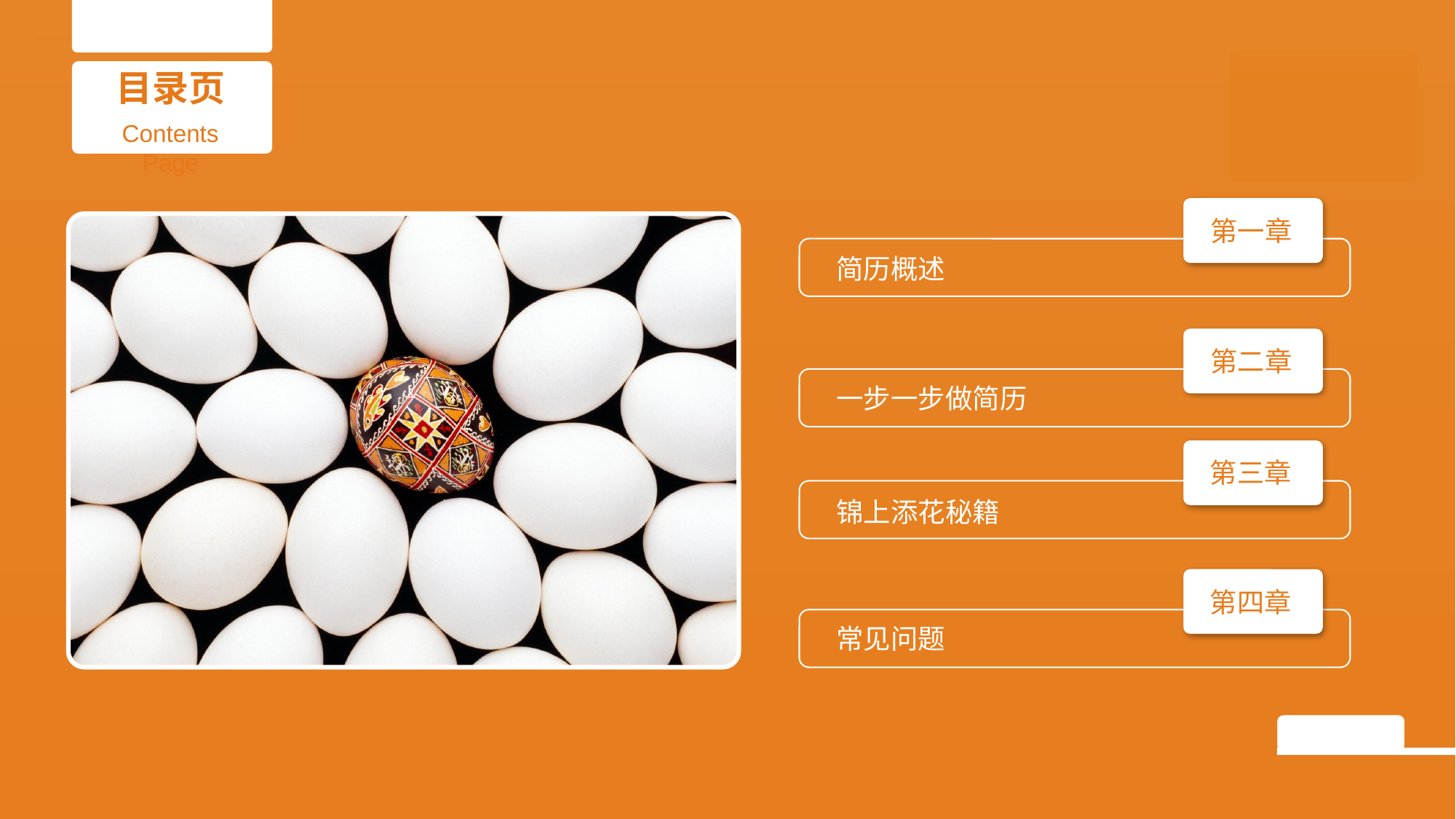

第一章

简历概述

第二章
一步一步做简历

第三章
锦上添花秘籍

第四章
常见问题
2